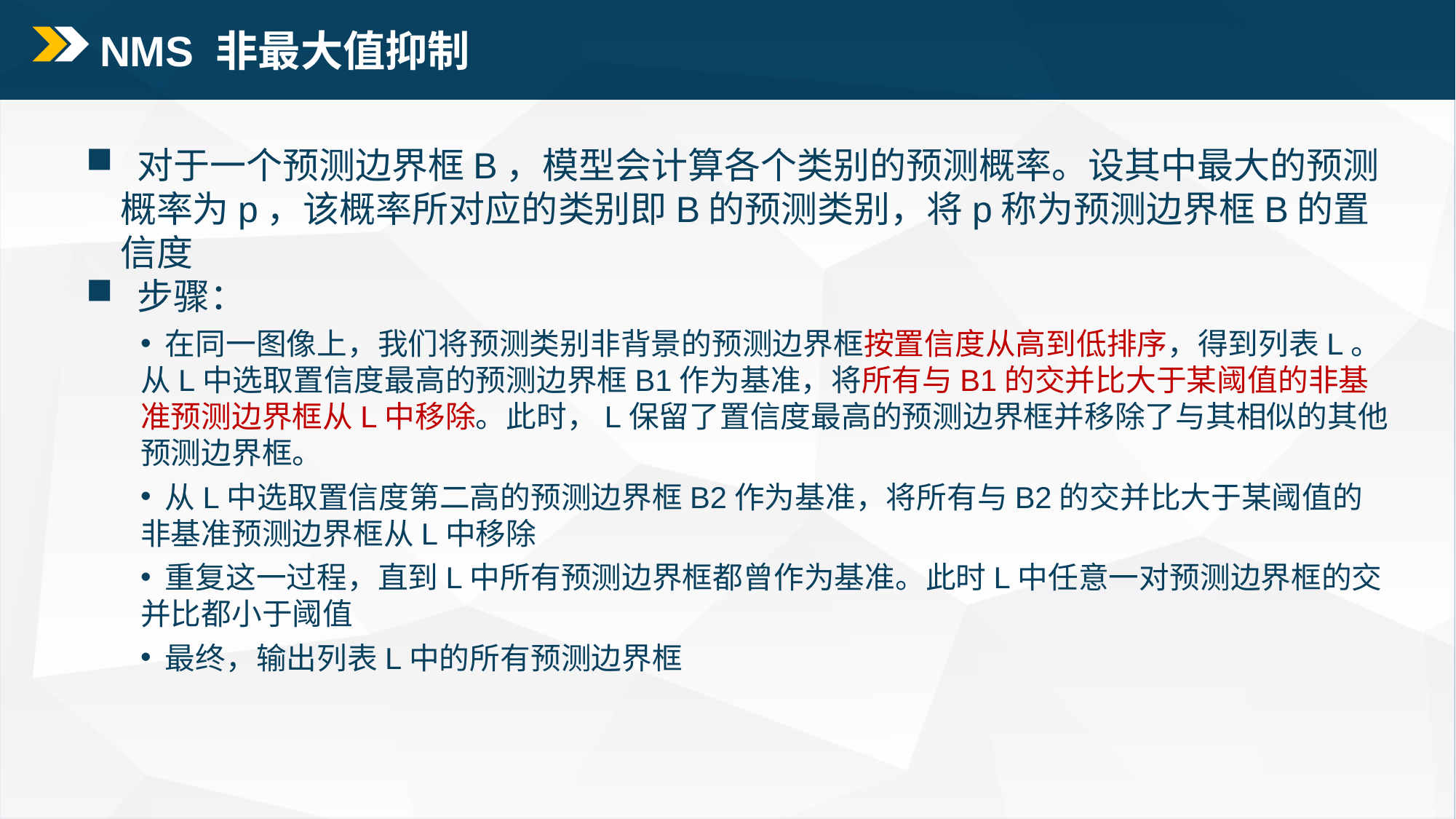

# NMS 非最大值抑制
 对于一个预测边界框B，模型会计算各个类别的预测概率。设其中最大的预测概率为p，该概率所对应的类别即B的预测类别，将p称为预测边界框B的置信度
 步骤：
 在同一图像上，我们将预测类别非背景的预测边界框按置信度从高到低排序，得到列表L。从L中选取置信度最高的预测边界框B1作为基准，将所有与B1的交并比大于某阈值的非基准预测边界框从L中移除。此时，L保留了置信度最高的预测边界框并移除了与其相似的其他预测边界框。
 从L中选取置信度第二高的预测边界框B2作为基准，将所有与B2的交并比大于某阈值的非基准预测边界框从L中移除
 重复这一过程，直到L中所有预测边界框都曾作为基准。此时L中任意一对预测边界框的交并比都小于阈值
 最终，输出列表L中的所有预测边界框